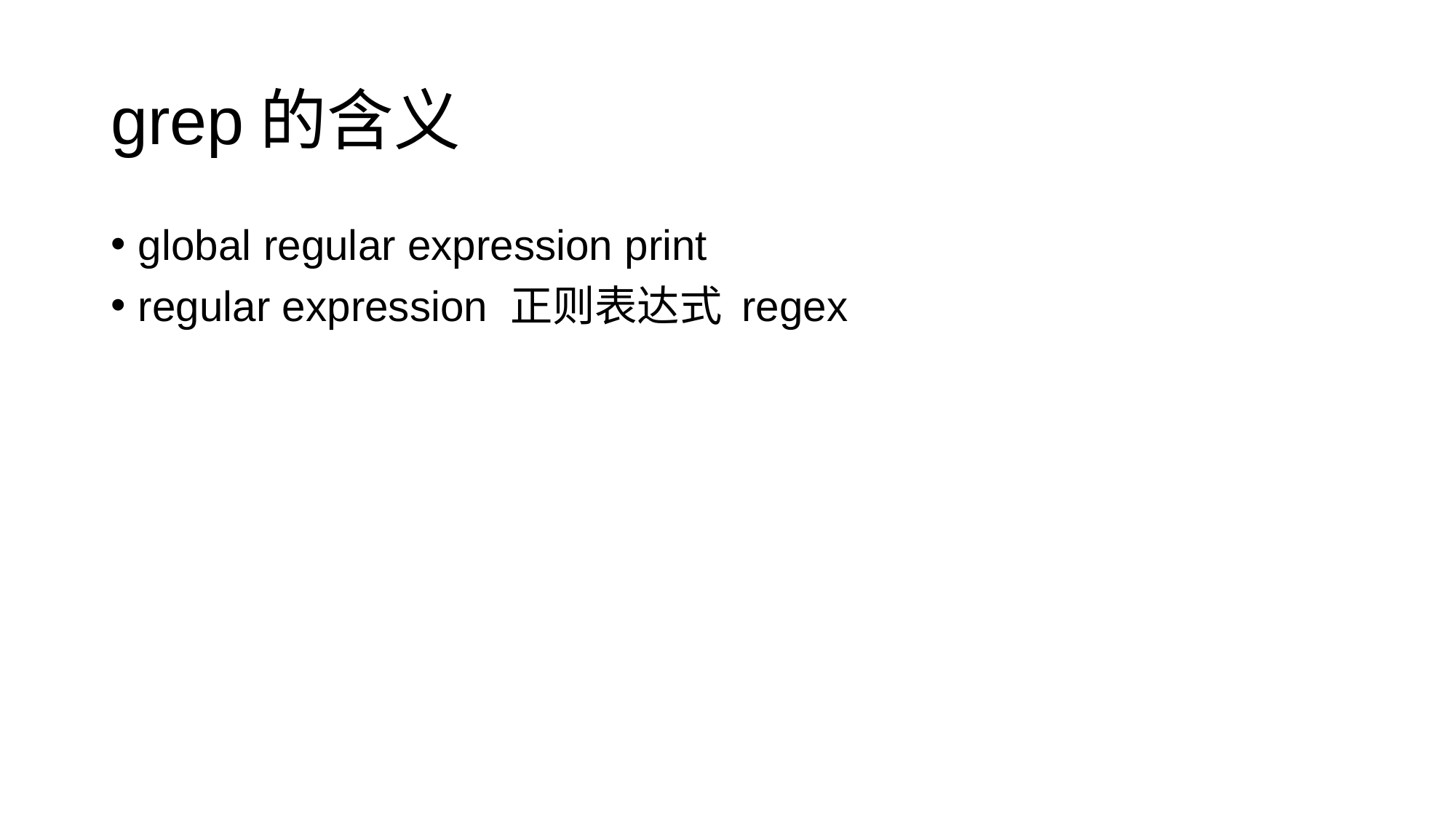

# grep的含义
global regular expression print
regular expression 正则表达式 regex